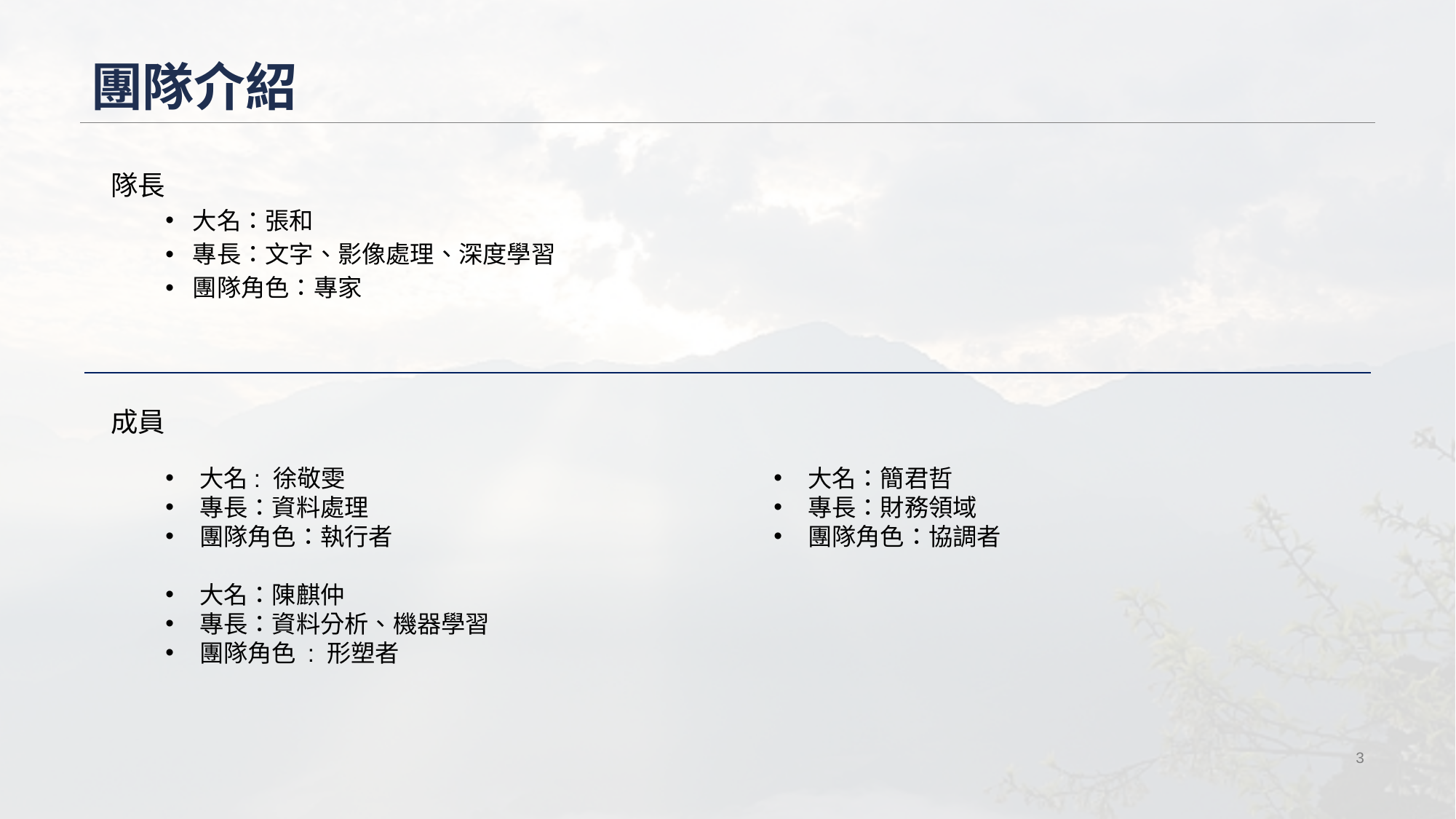

# 團隊介紹
隊長
大名：張和
專長：文字、影像處理、深度學習
團隊角色：專家
成員
大名: 徐敬雯
專長：資料處理
團隊角色：執行者

大名：陳麒仲
專長：資料分析、機器學習
團隊角色 : 形塑者
大名：簡君哲
專長：財務領域
團隊角色：協調者

3